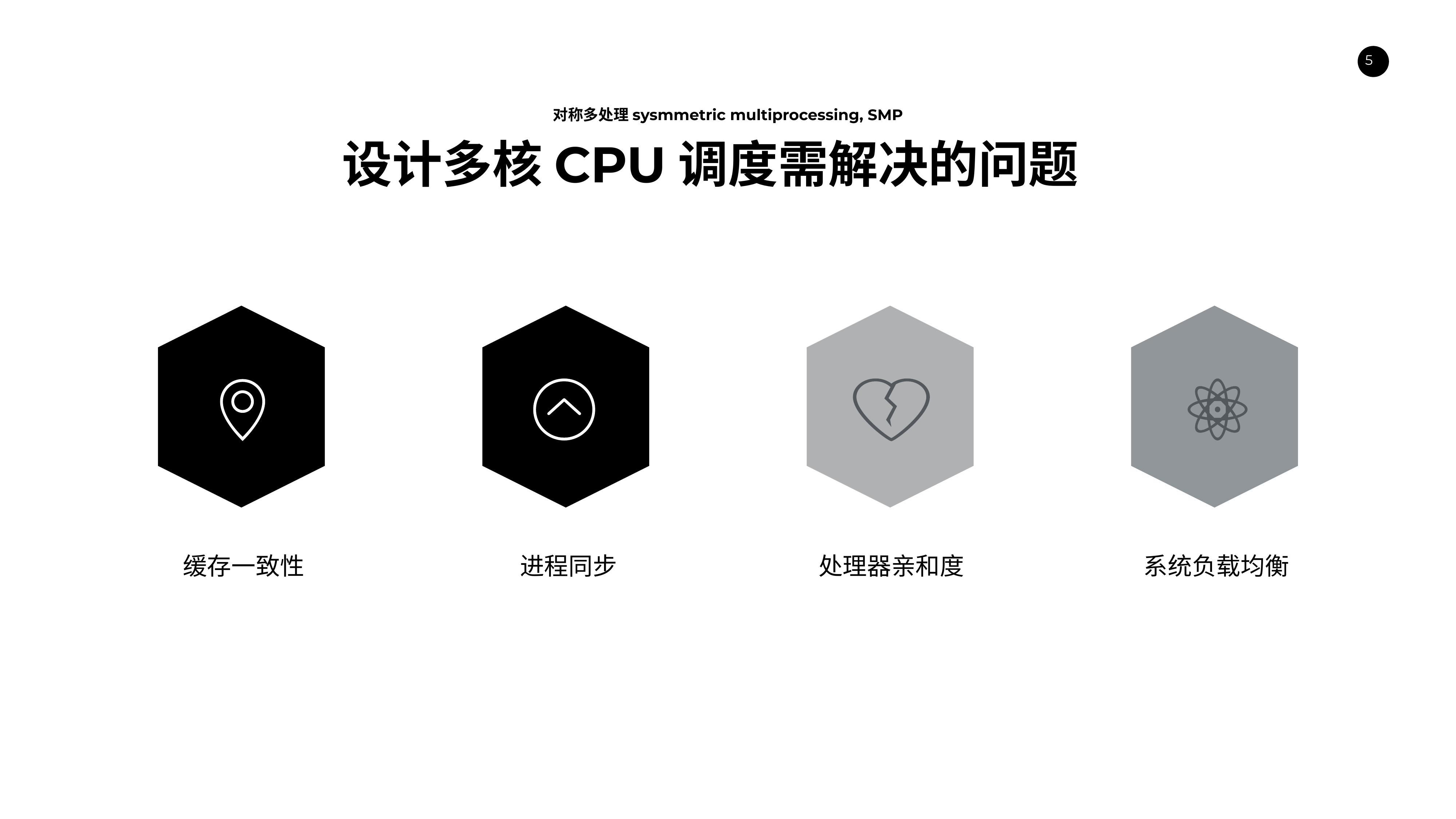

对称多处理sysmmetric multiprocessing, SMP
设计多核CPU调度需解决的问题

缓存一致性
进程同步
处理器亲和度
系统负载均衡